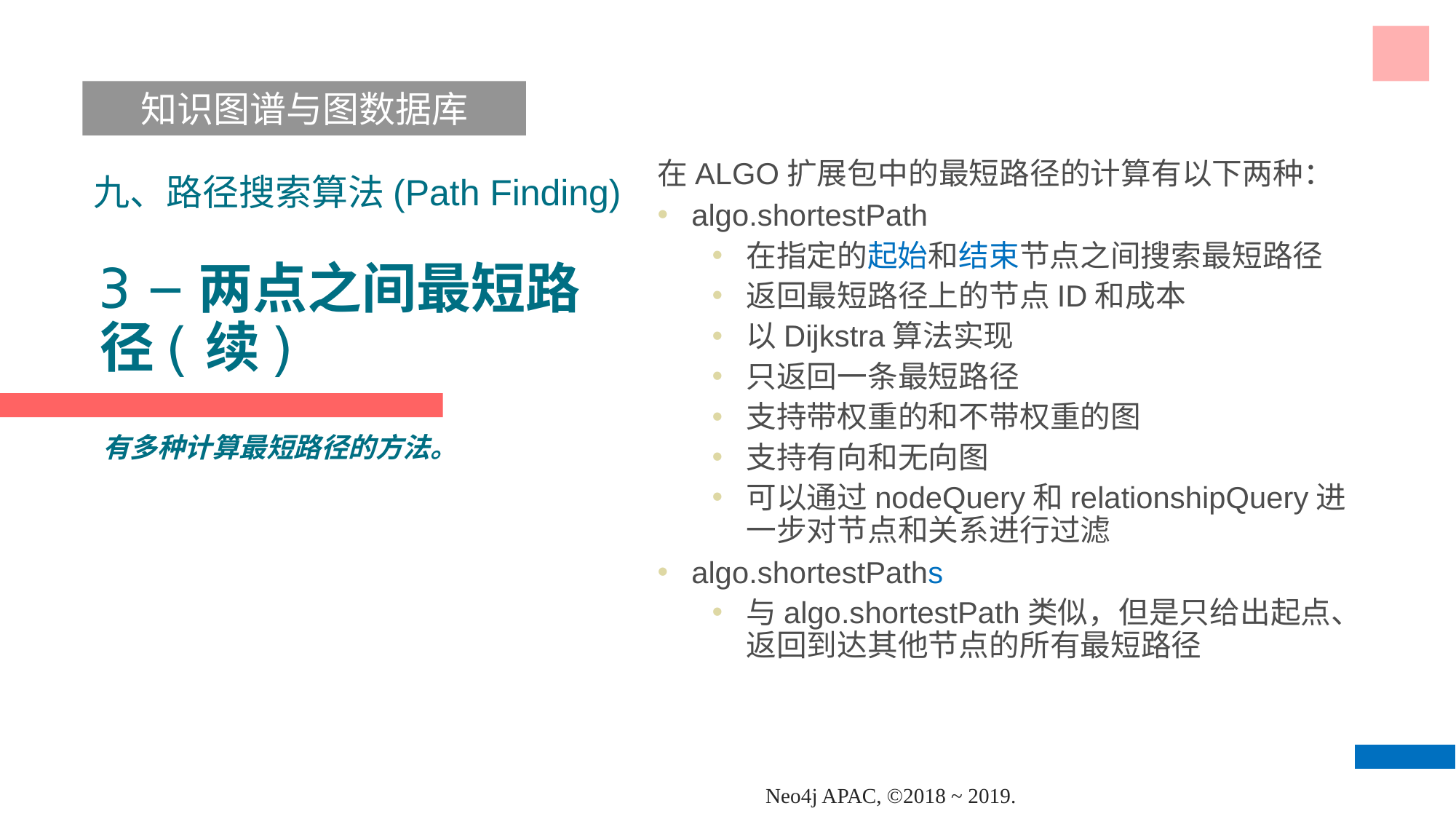

知识图谱与图数据库
在ALGO扩展包中的最短路径的计算有以下两种：
algo.shortestPath
在指定的起始和结束节点之间搜索最短路径
返回最短路径上的节点ID和成本
以Dijkstra算法实现
只返回一条最短路径
支持带权重的和不带权重的图
支持有向和无向图
可以通过nodeQuery和relationshipQuery进一步对节点和关系进行过滤
algo.shortestPaths
与algo.shortestPath类似，但是只给出起点、返回到达其他节点的所有最短路径

九、路径搜索算法(Path Finding)
# 3 –两点之间最短路径(续)
有多种计算最短路径的方法。